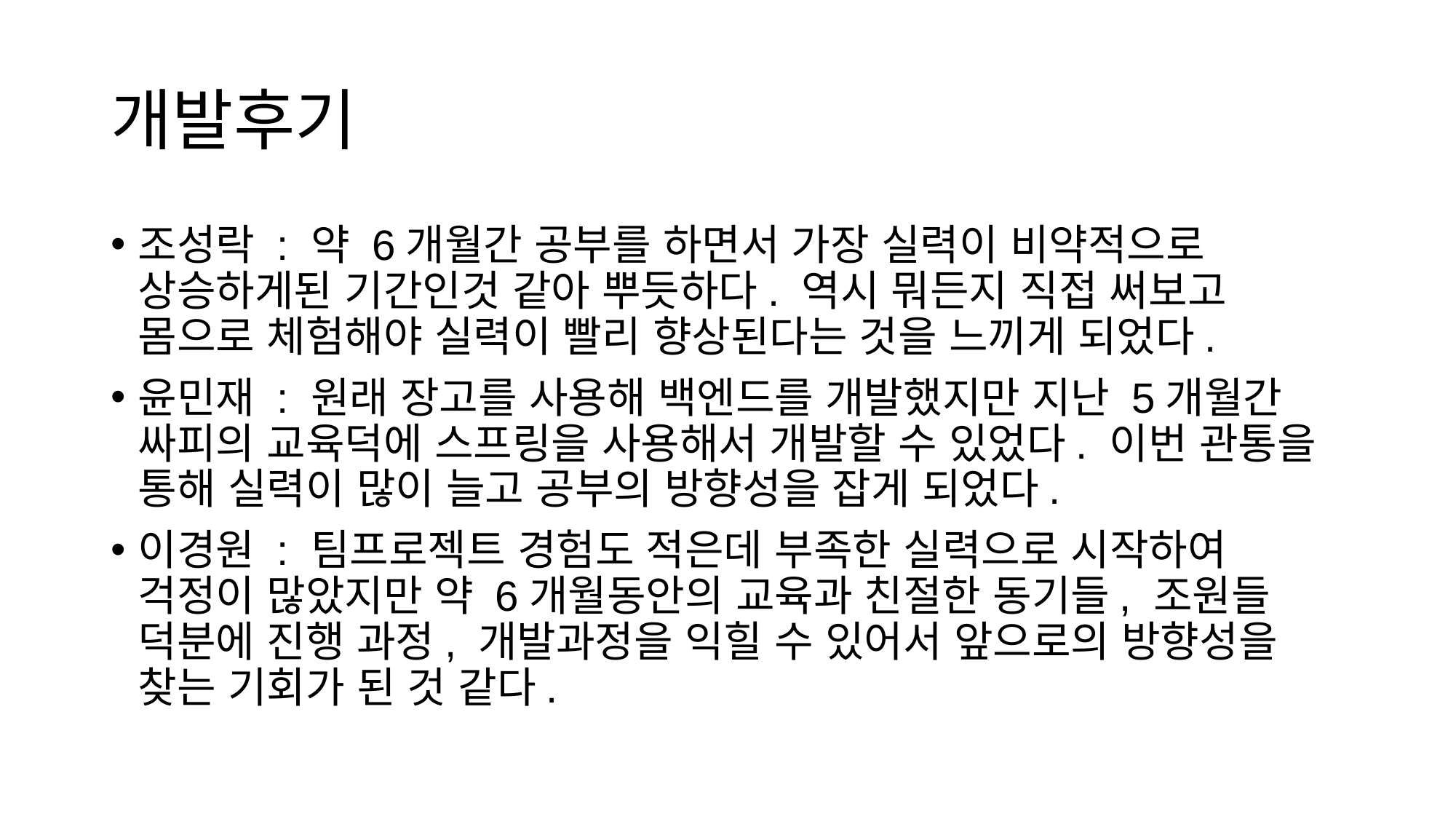

# 개발후기
조성락 : 약 6개월간 공부를 하면서 가장 실력이 비약적으로 상승하게된 기간인것 같아 뿌듯하다. 역시 뭐든지 직접 써보고 몸으로 체험해야 실력이 빨리 향상된다는 것을 느끼게 되었다.
윤민재 : 원래 장고를 사용해 백엔드를 개발했지만 지난 5개월간 싸피의 교육덕에 스프링을 사용해서 개발할 수 있었다. 이번 관통을 통해 실력이 많이 늘고 공부의 방향성을 잡게 되었다.
이경원 : 팀프로젝트 경험도 적은데 부족한 실력으로 시작하여 걱정이 많았지만 약 6개월동안의 교육과 친절한 동기들, 조원들 덕분에 진행 과정, 개발과정을 익힐 수 있어서 앞으로의 방향성을 찾는 기회가 된 것 같다.